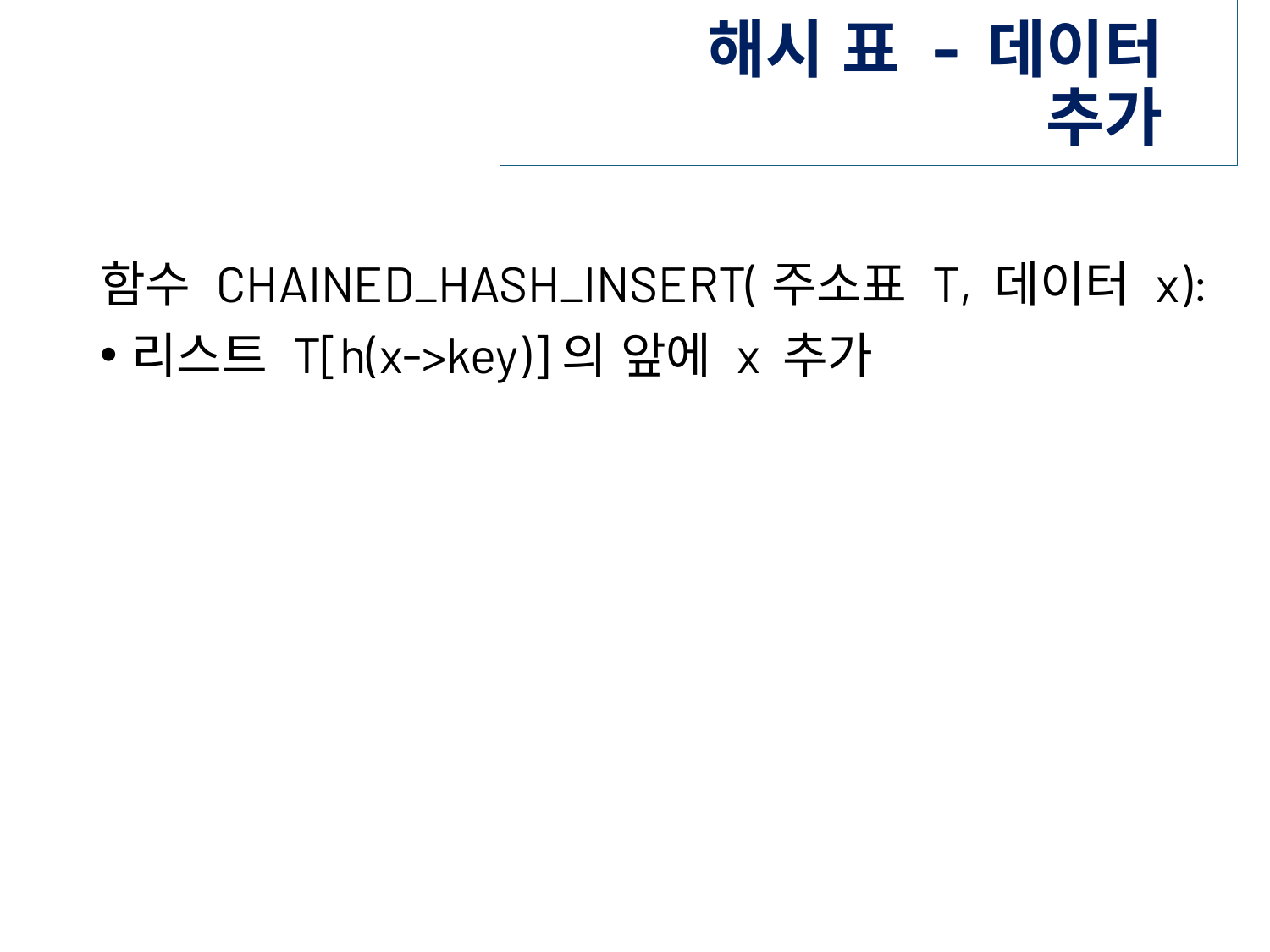

# 해시 표 - 데이터 추가
함수 CHAINED_HASH_INSERT(주소표 T, 데이터 x):
리스트 T[h(x->key)]의 앞에 x 추가